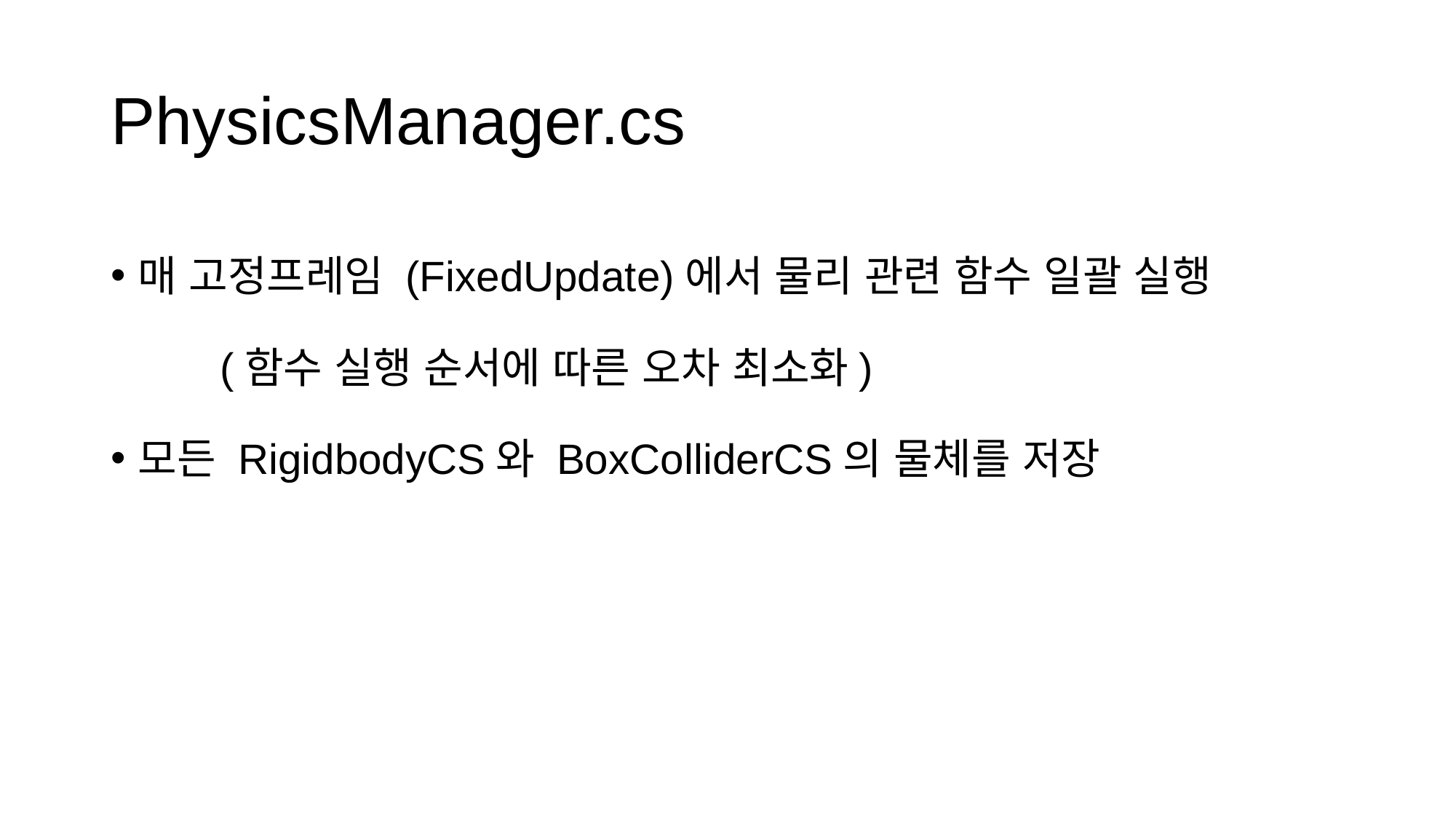

# PhysicsManager.cs
매 고정프레임 (FixedUpdate)에서 물리 관련 함수 일괄 실행
	(함수 실행 순서에 따른 오차 최소화)
모든 RigidbodyCS와 BoxColliderCS의 물체를 저장